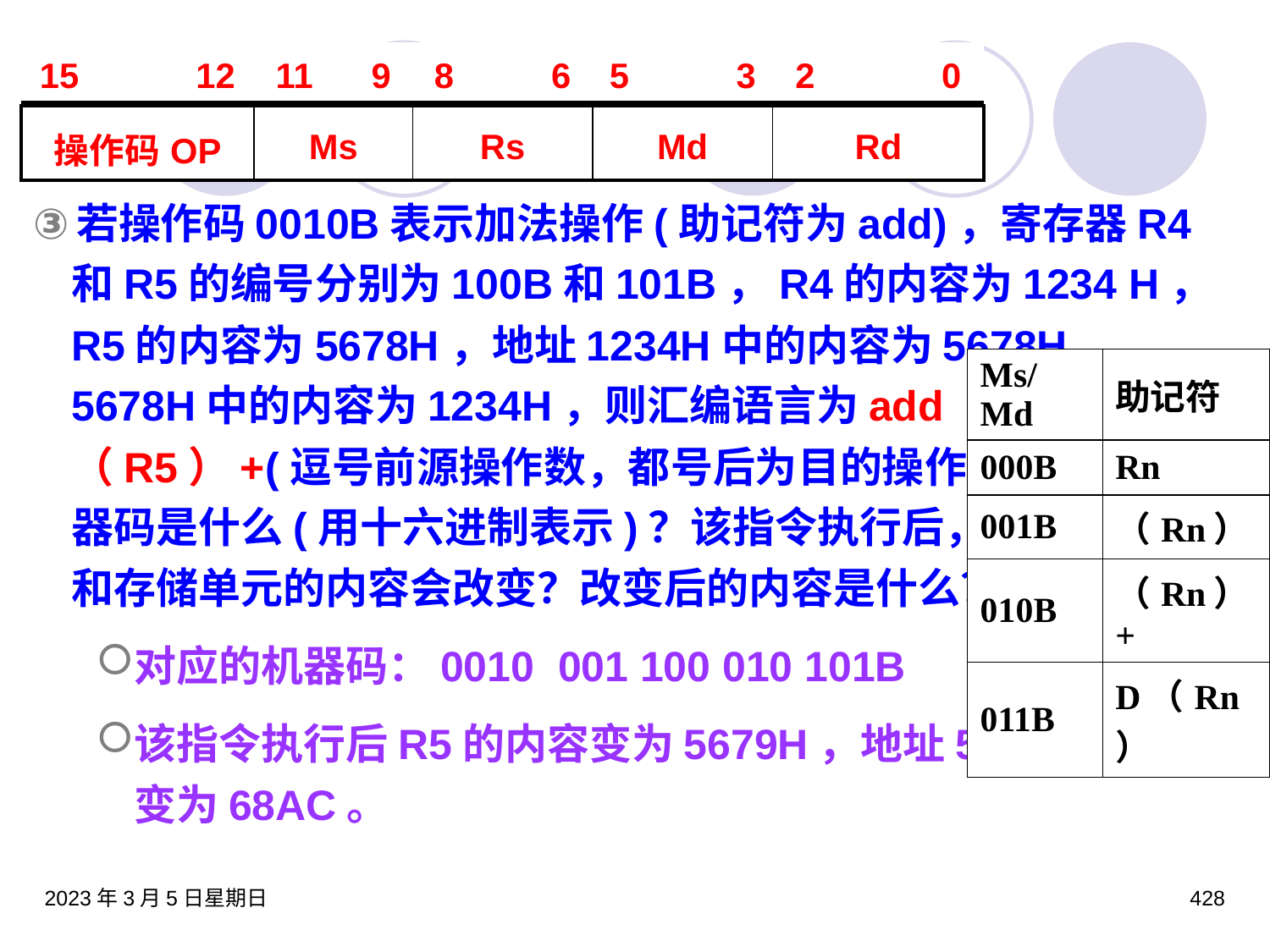

# 10年考研真题（4/4）
| 15 12 | 11 9 | 8 6 | 5 3 | 2 0 |
| --- | --- | --- | --- | --- |
| 操作码OP | Ms | Rs | Md | Rd |
| --- | --- | --- | --- | --- |
若操作码0010B表示加法操作(助记符为add)，寄存器R4和R5的编号分别为100B和101B，R4的内容为1234 H，R5的内容为5678H，地址1234H中的内容为5678H， 5678H中的内容为1234H，则汇编语言为add（R4）,（R5）+(逗号前源操作数，都号后为目的操作数)对应的机器码是什么(用十六进制表示)？该指令执行后，哪些寄存器和存储单元的内容会改变？改变后的内容是什么？
对应的机器码：0010  001 100 010 101B  （2315H）
该指令执行后R5的内容变为5679H，地址5678H的内容变为68AC。
| Ms/Md | 助记符 |
| --- | --- |
| 000B | Rn |
| 001B | （Rn） |
| 010B | （Rn）+ |
| 011B | D（Rn） |
2023年3月5日星期日
428